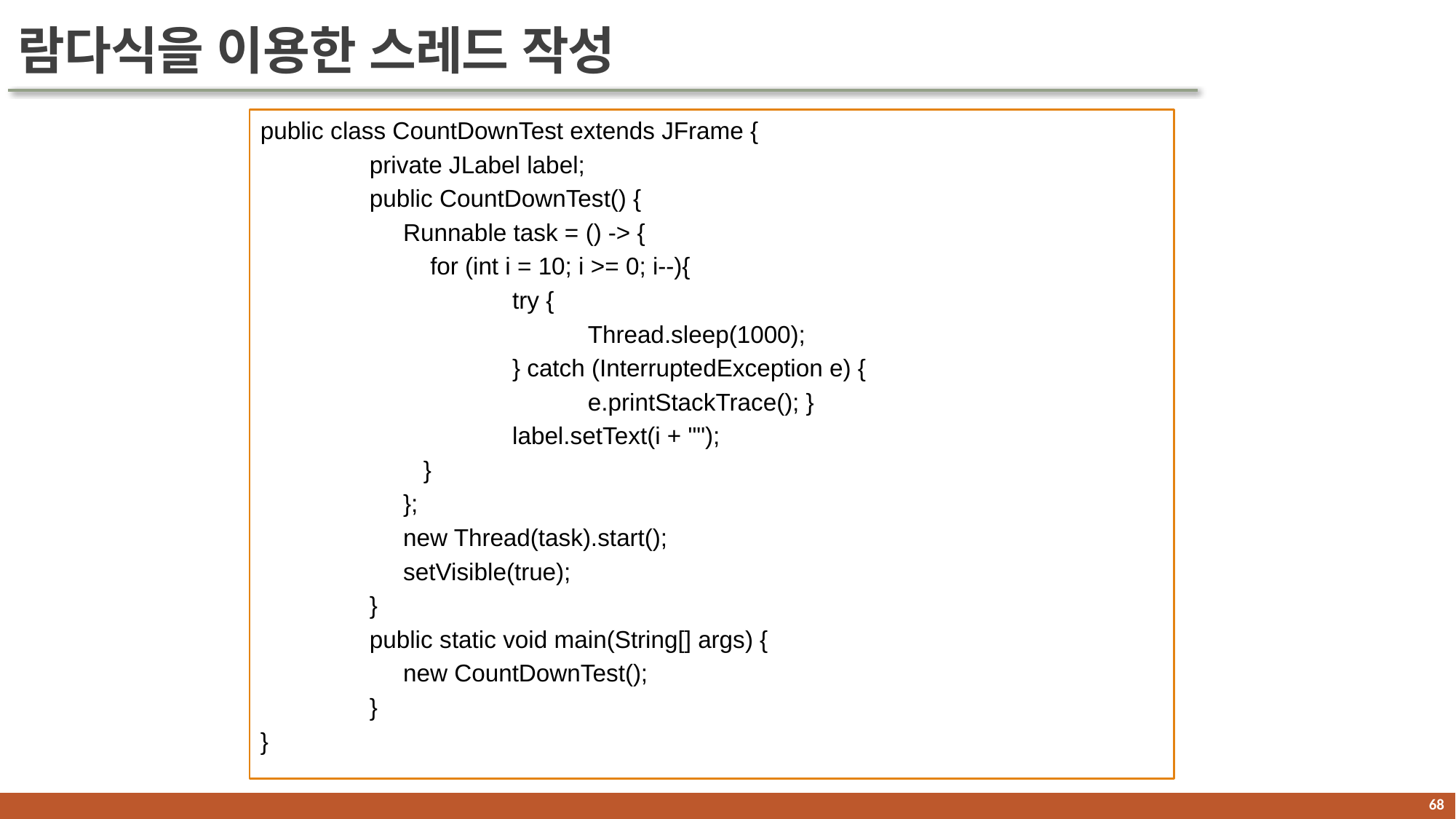

# 람다식을 이용한 스레드 작성

public class CountDownTest extends JFrame {
	private JLabel label;
	public CountDownTest() {
	     Runnable task = () -> {
	         for (int i = 10; i >= 0; i--){
		     try {
			Thread.sleep(1000);
		     } catch (InterruptedException e) {
			e.printStackTrace(); }
		     label.setText(i + "");
	        }
	     };
	     new Thread(task).start();
	     setVisible(true);
	}
	public static void main(String[] args) {
	     new CountDownTest();
	}
}
68